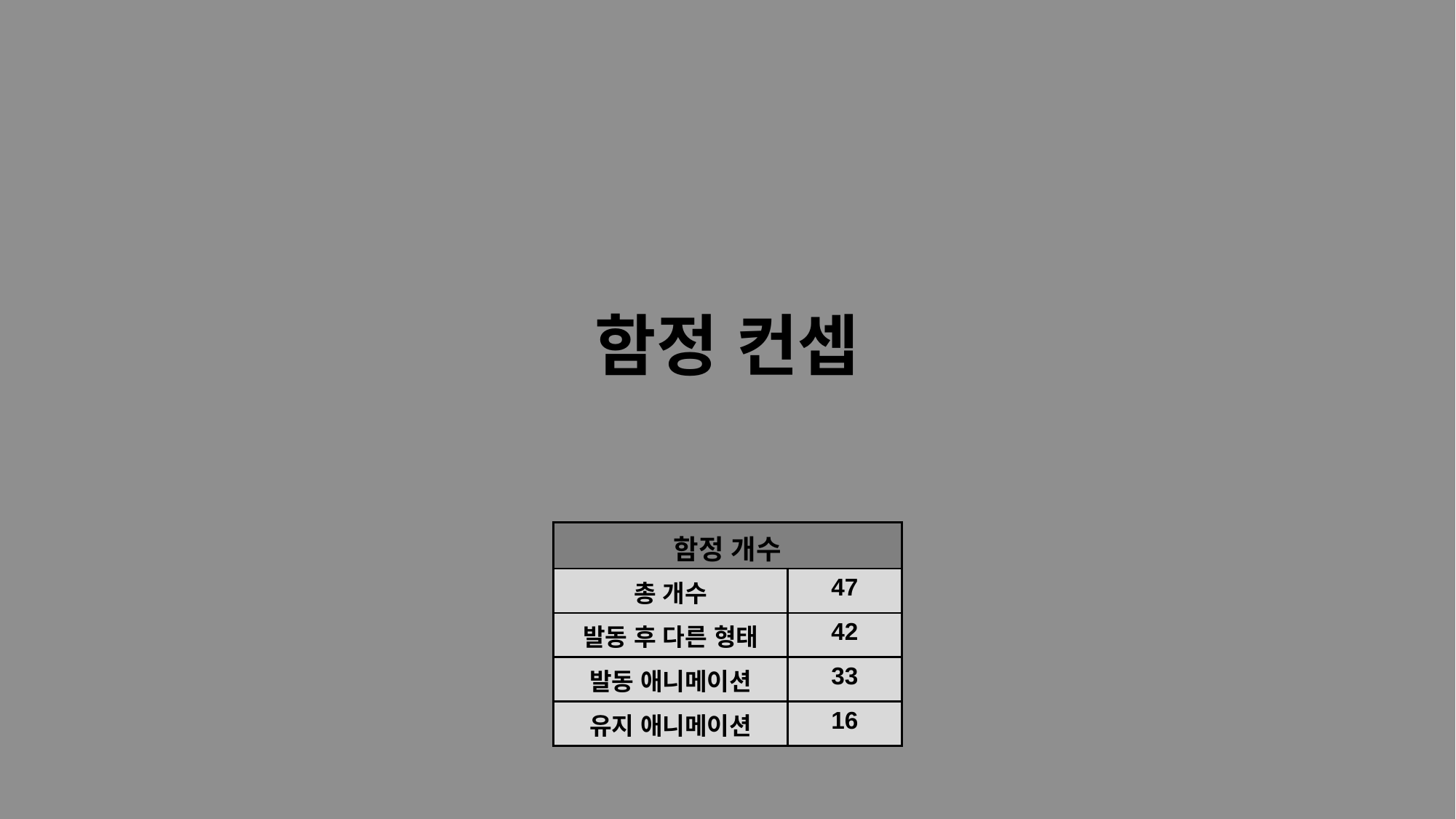

함정 컨셉
| 함정 개수 |  |
| --- | --- |
| 총 개수 | 47 |
| 발동 후 다른 형태 | 42 |
| 발동 애니메이션 | 33 |
| 유지 애니메이션 | 16 |